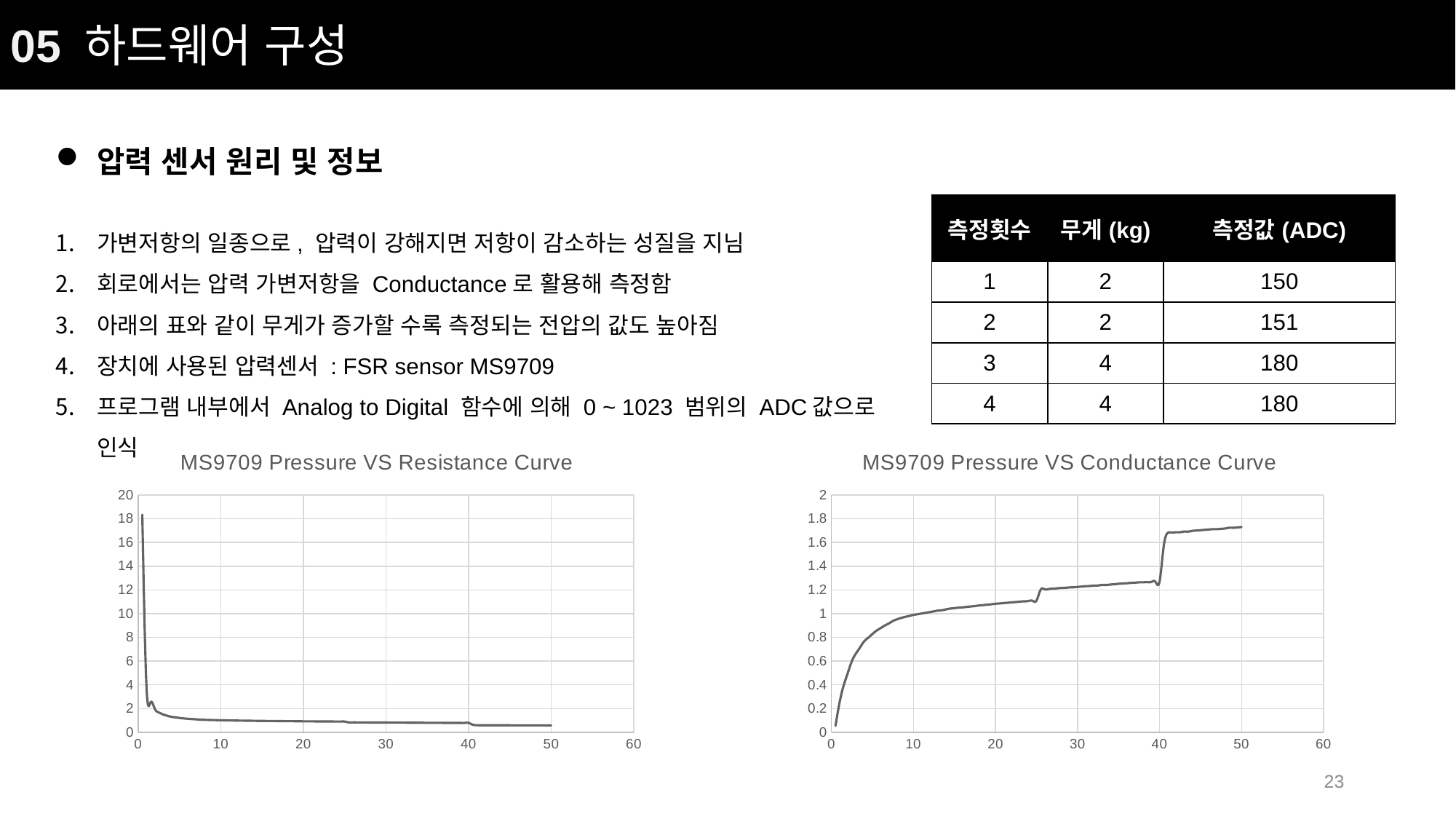

05 하드웨어 구성
압력 센서 원리 및 정보

가변저항의 일종으로, 압력이 강해지면 저항이 감소하는 성질을 지님
회로에서는 압력 가변저항을 Conductance로 활용해 측정함
아래의 표와 같이 무게가 증가할 수록 측정되는 전압의 값도 높아짐
장치에 사용된 압력센서 : FSR sensor MS9709
프로그램 내부에서 Analog to Digital 함수에 의해 0 ~ 1023 범위의 ADC값으로 인식
| 측정횟수 | 무게(kg) | 측정값(ADC) |
| --- | --- | --- |
| 1 | 2 | 150 |
| 2 | 2 | 151 |
| 3 | 4 | 180 |
| 4 | 4 | 180 |

### Chart: MS9709 Pressure VS Resistance Curve

| Category | k ohm |
|---|---|

### Chart: MS9709 Pressure VS Conductance Curve

| Category | Conductance(mS) |
|---|---|
23